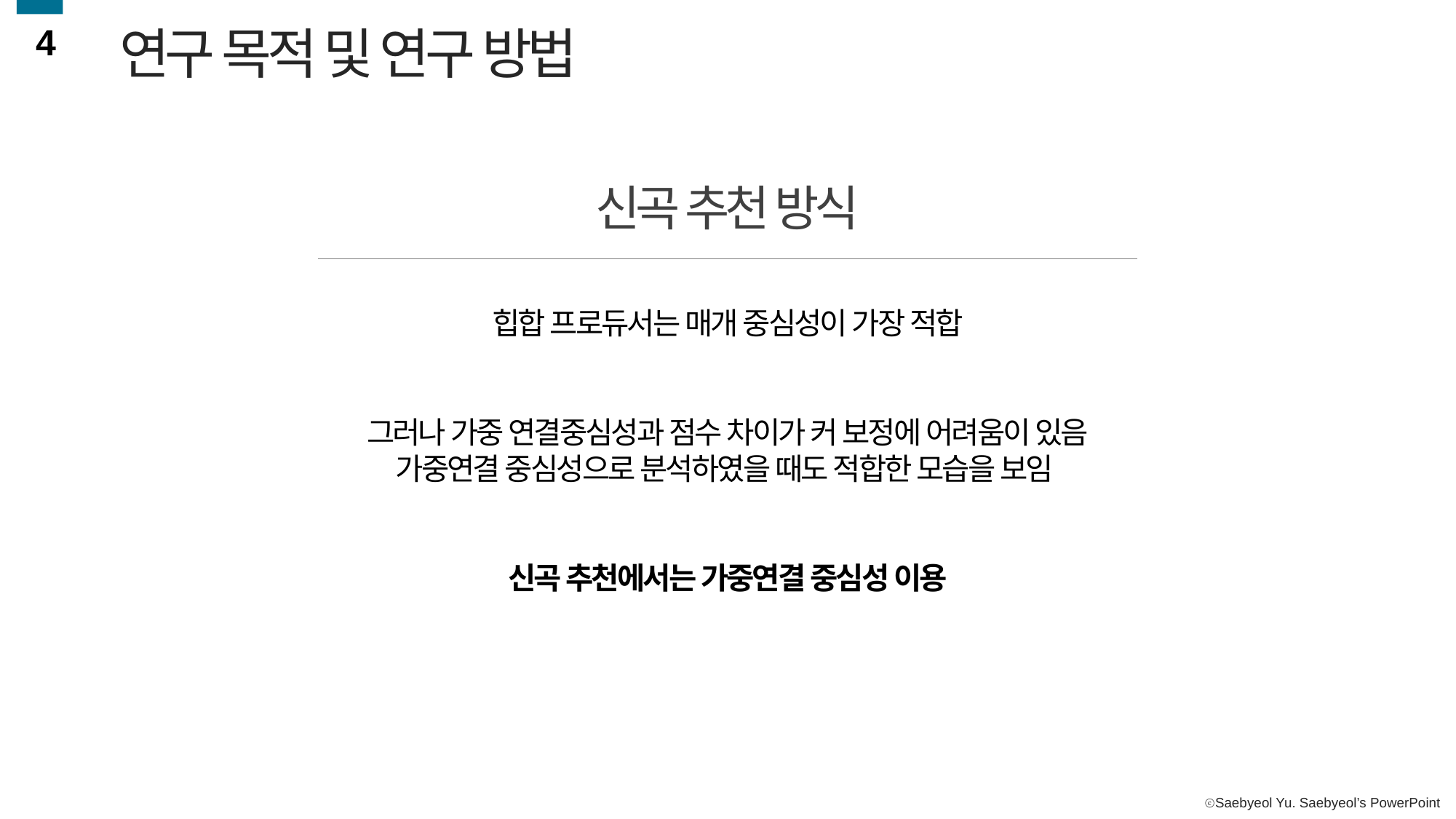

4
연구 목적 및 연구 방법
신곡 추천 방식
힙합 프로듀서는 매개 중심성이 가장 적합

그러나 가중 연결중심성과 점수 차이가 커 보정에 어려움이 있음
가중연결 중심성으로 분석하였을 때도 적합한 모습을 보임

신곡 추천에서는 가중연결 중심성 이용